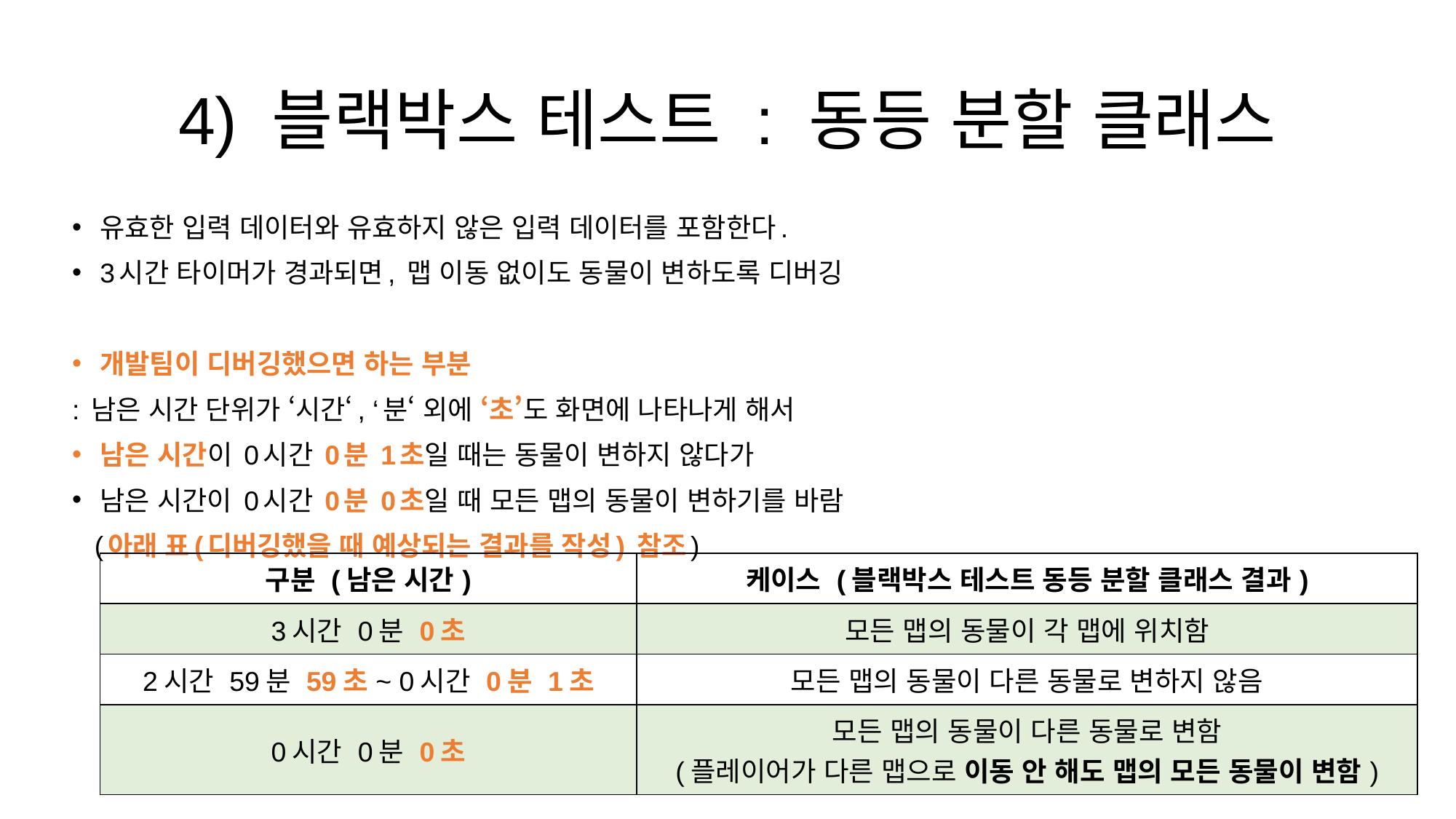

# 4) 블랙박스 테스트 : 동등 분할 클래스
유효한 입력 데이터와 유효하지 않은 입력 데이터를 포함한다.
3시간 타이머가 경과되면, 맵 이동 없이도 동물이 변하도록 디버깅

개발팀이 디버깅했으면 하는 부분
: 남은 시간 단위가 ‘시간‘, ‘분‘ 외에 ‘초’도 화면에 나타나게 해서
남은 시간이 0시간 0분 1초일 때는 동물이 변하지 않다가
남은 시간이 0시간 0분 0초일 때 모든 맵의 동물이 변하기를 바람
   (아래 표(디버깅했을 때 예상되는 결과를 작성) 참조)

ㅇ
| 구분 (남은 시간) | 케이스 (블랙박스 테스트 동등 분할 클래스 결과) |
| --- | --- |
| 3시간 0분 0초 | 모든 맵의 동물이 각 맵에 위치함 |
| 2시간 59분 59초~ 0시간 0분 1초 | 모든 맵의 동물이 다른 동물로 변하지 않음 |
| 0시간 0분 0초 | 모든 맵의 동물이 다른 동물로 변함 (플레이어가 다른 맵으로 이동 안 해도 맵의 모든 동물이 변함) |